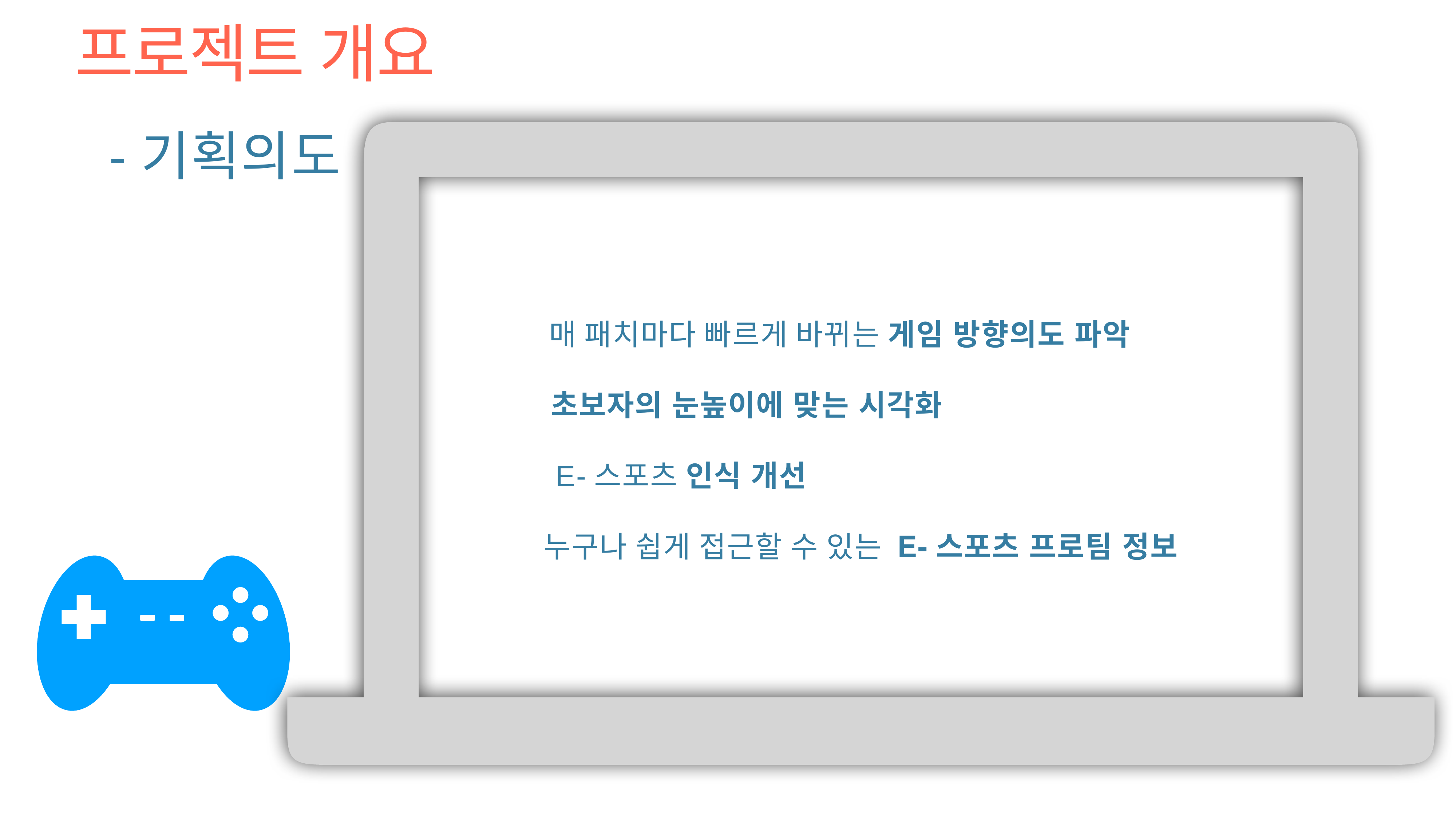

# 프로젝트 개요
-기획의도

매 패치마다 빠르게 바뀌는 게임 방향의도 파악
초보자의 눈높이에 맞는 시각화
e-스포츠 인식 개선
누구나 쉽게 접근할 수 있는 e-스포츠 프로팀 정보